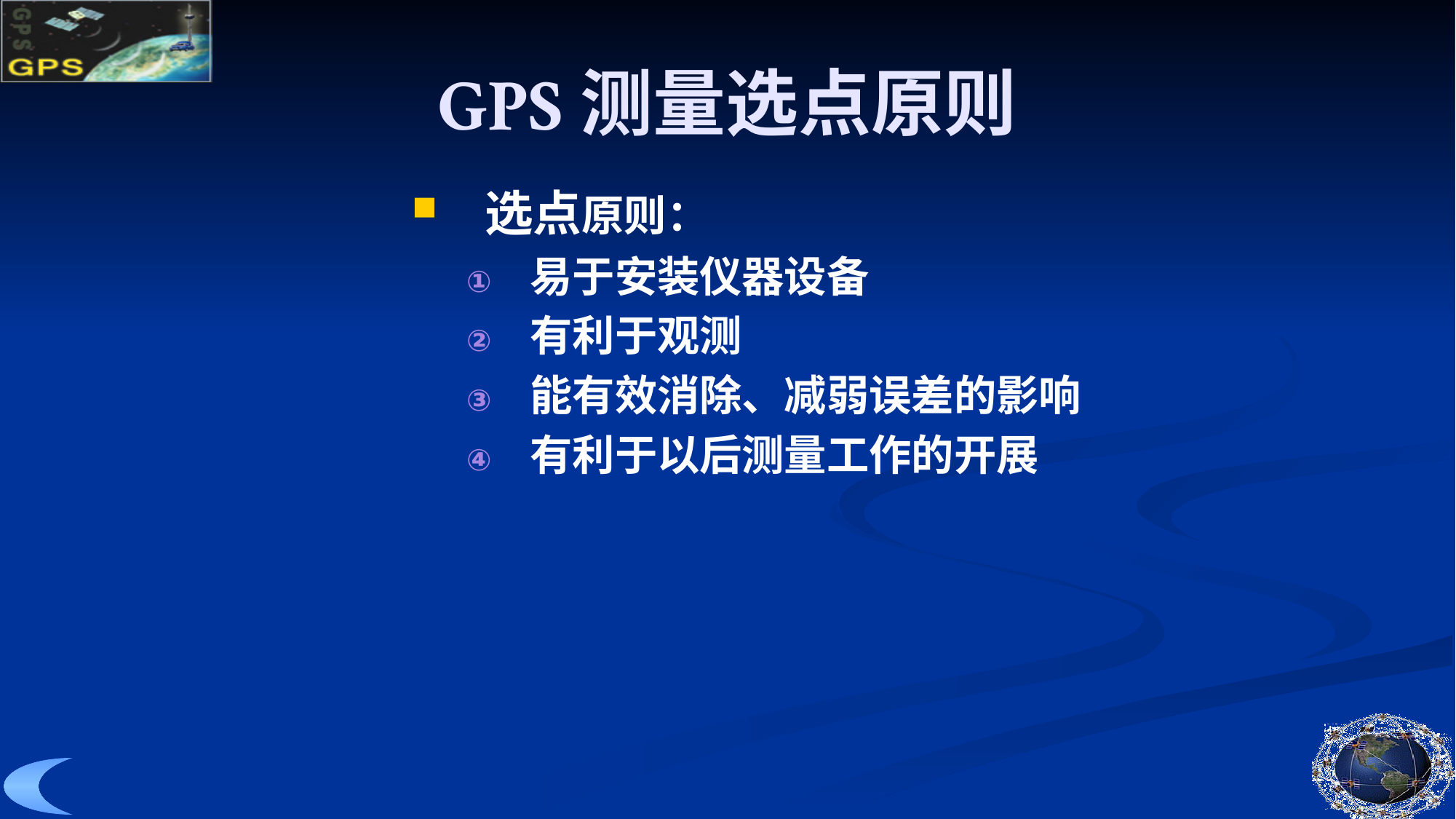

# GPS测量选点原则
选点原则：
易于安装仪器设备
有利于观测
能有效消除、减弱误差的影响
有利于以后测量工作的开展